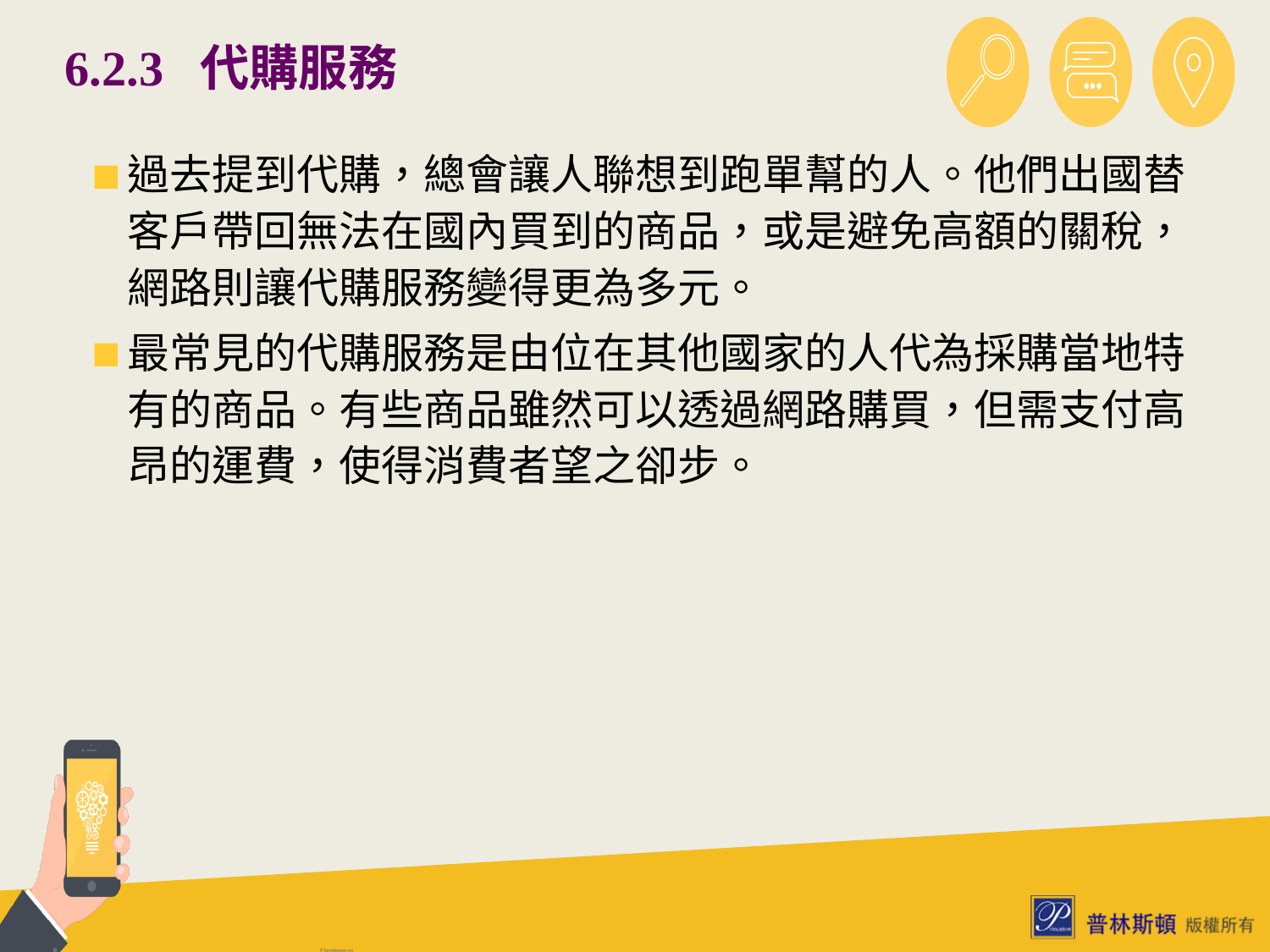

# 6.2.3  代購服務
過去提到代購，總會讓人聯想到跑單幫的人。他們出國替客戶帶回無法在國內買到的商品，或是避免高額的關稅，網路則讓代購服務變得更為多元。
最常見的代購服務是由位在其他國家的人代為採購當地特有的商品。有些商品雖然可以透過網路購買，但需支付高昂的運費，使得消費者望之卻步。